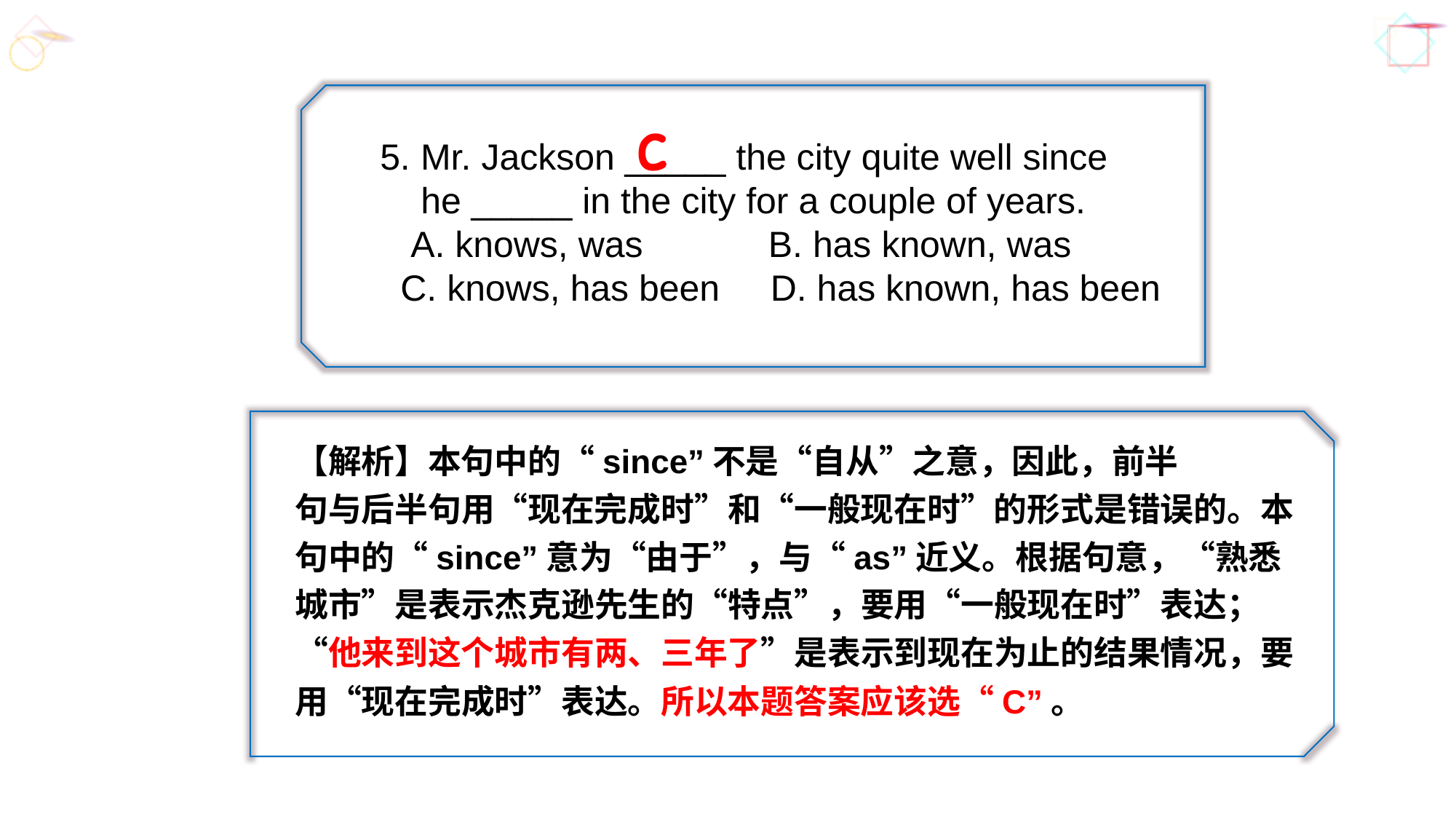

C
5. Mr. Jackson _____ the city quite well since
    he _____ in the city for a couple of years.
   A. knows, was	      B. has known, was
  C. knows, has been     D. has known, has been

【解析】本句中的“since”不是“自从”之意，因此，前半
句与后半句用“现在完成时”和“一般现在时”的形式是错误的。本句中的“since”意为“由于”，与“as”近义。根据句意，“熟悉城市”是表示杰克逊先生的“特点”，要用“一般现在时”表达；“他来到这个城市有两、三年了”是表示到现在为止的结果情况，要用“现在完成时”表达。所以本题答案应该选“C”。